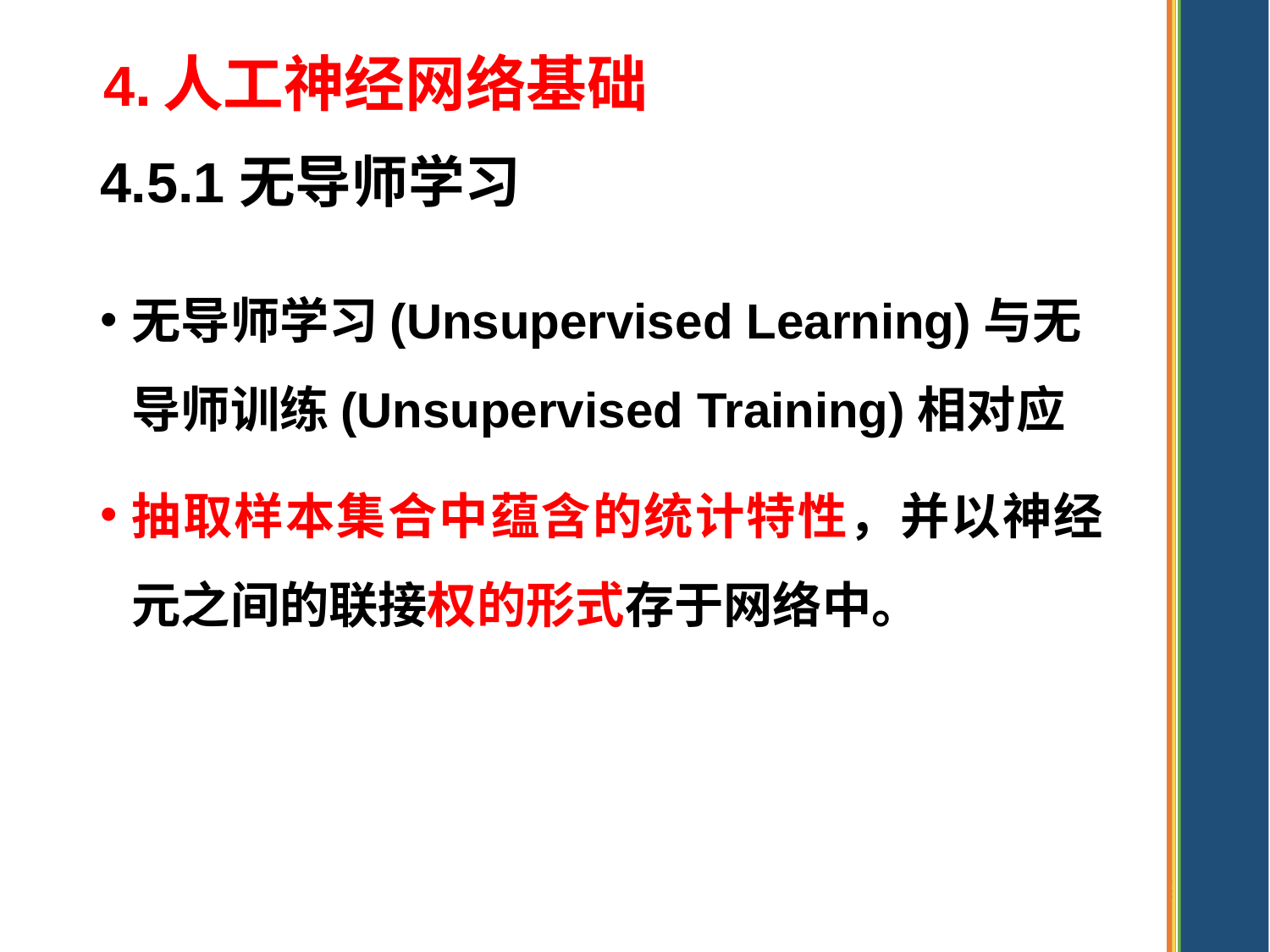

4.人工神经网络基础
4.5.1无导师学习
无导师学习(Unsupervised Learning)与无导师训练(Unsupervised Training)相对应
抽取样本集合中蕴含的统计特性，并以神经元之间的联接权的形式存于网络中。
99